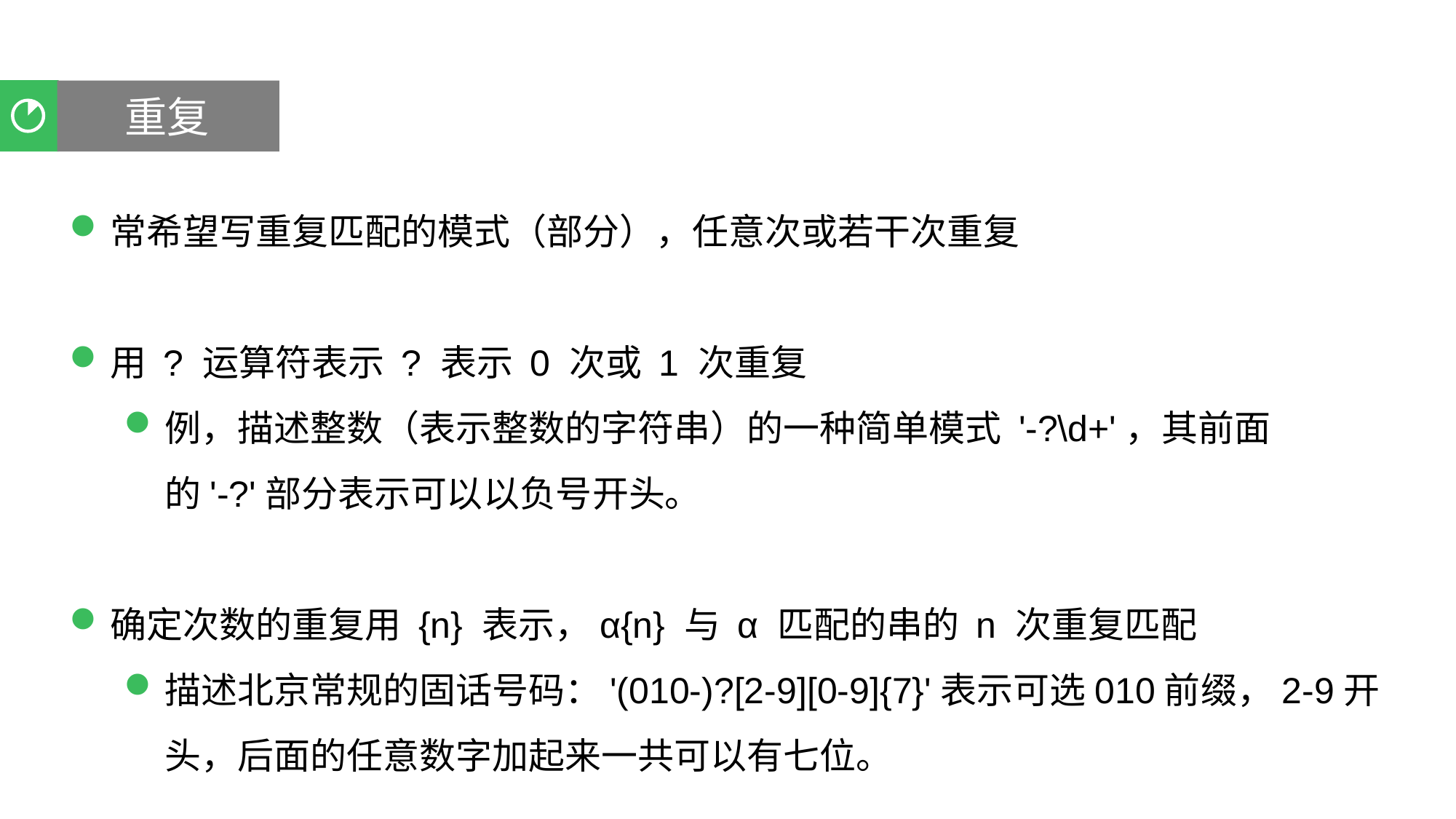

重复

聚类分析
常希望写重复匹配的模式（部分），任意次或若干次重复

用 ? 运算符表示 ? 表示 0 次或 1 次重复
例，描述整数（表示整数的字符串）的一种简单模式 '-?\d+'，其前面的'-?'部分表示可以以负号开头。

确定次数的重复用 {n} 表示，α{n} 与 α 匹配的串的 n 次重复匹配
描述北京常规的固话号码：'(010-)?[2-9][0-9]{7}'表示可选010前缀，2-9开头，后面的任意数字加起来一共可以有七位。